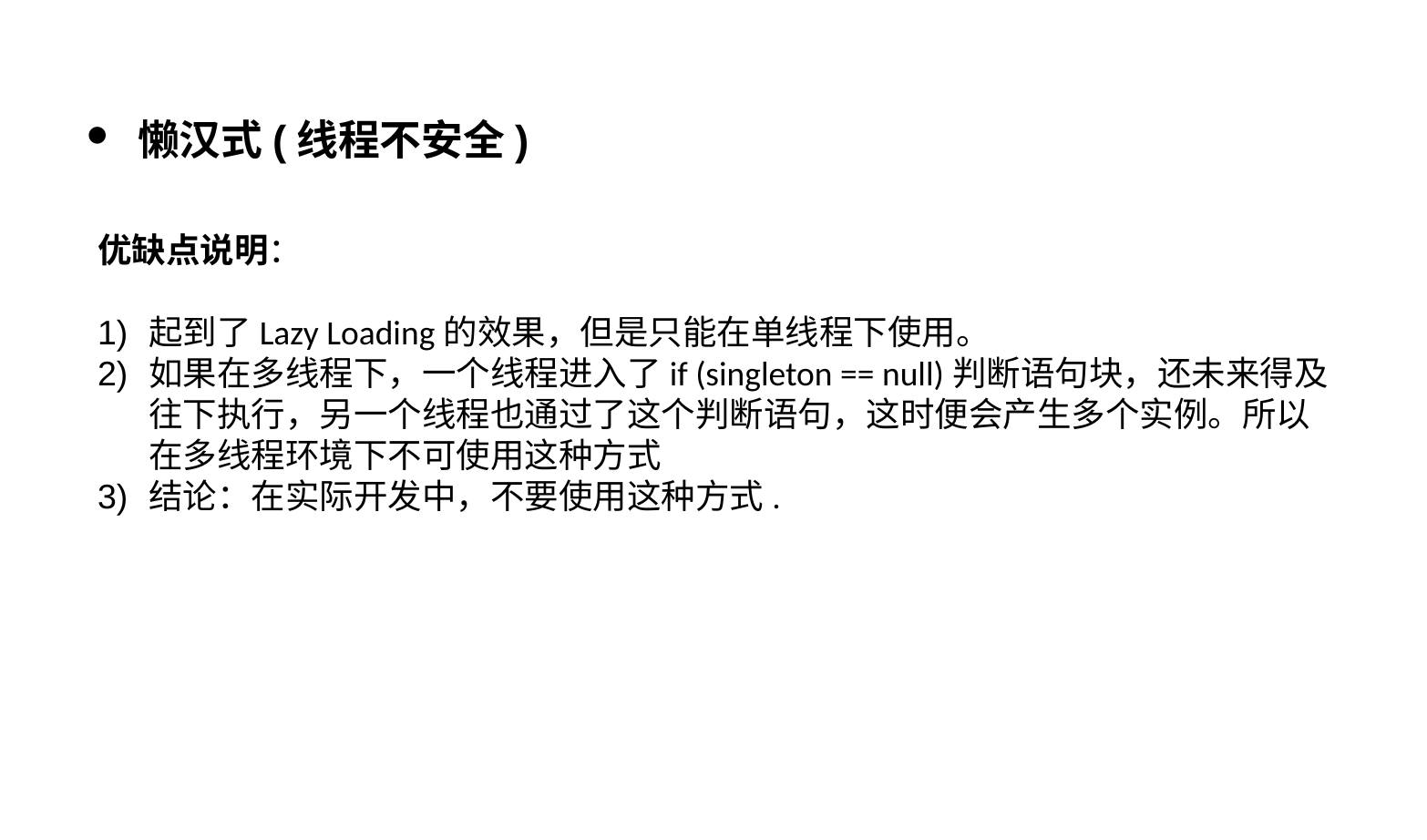

懒汉式(线程不安全)

优缺点说明：

起到了Lazy Loading的效果，但是只能在单线程下使用。
如果在多线程下，一个线程进入了if (singleton == null)判断语句块，还未来得及往下执行，另一个线程也通过了这个判断语句，这时便会产生多个实例。所以在多线程环境下不可使用这种方式
结论：在实际开发中，不要使用这种方式.